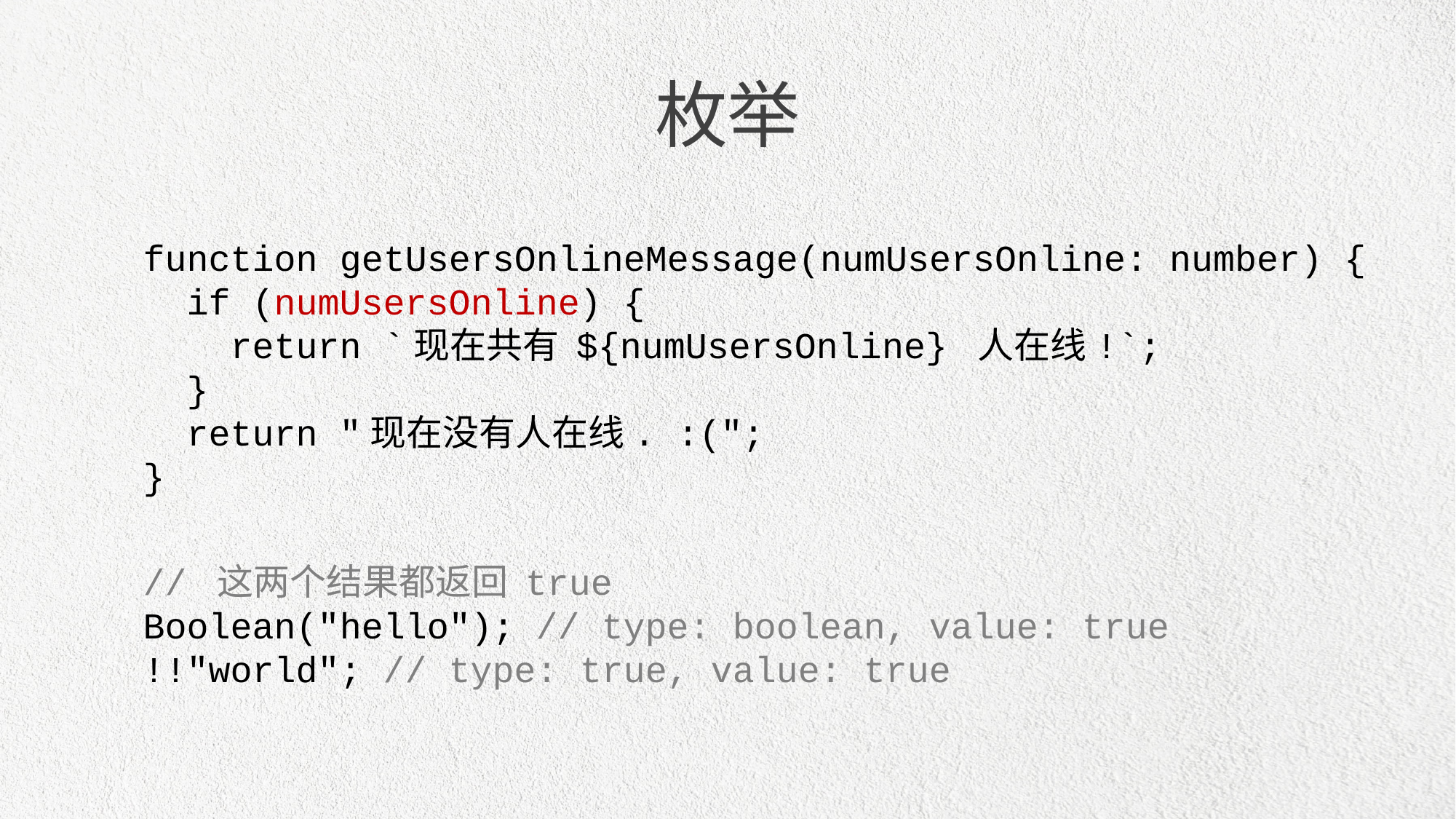

枚举
function getUsersOnlineMessage(numUsersOnline: number) {
  if (numUsersOnline) {
    return `现在共有 ${numUsersOnline} 人在线!`;
  }
  return "现在没有人在线. :(";
}
// 这两个结果都返回 true
Boolean("hello"); // type: boolean, value: true
!!"world"; // type: true, value: true